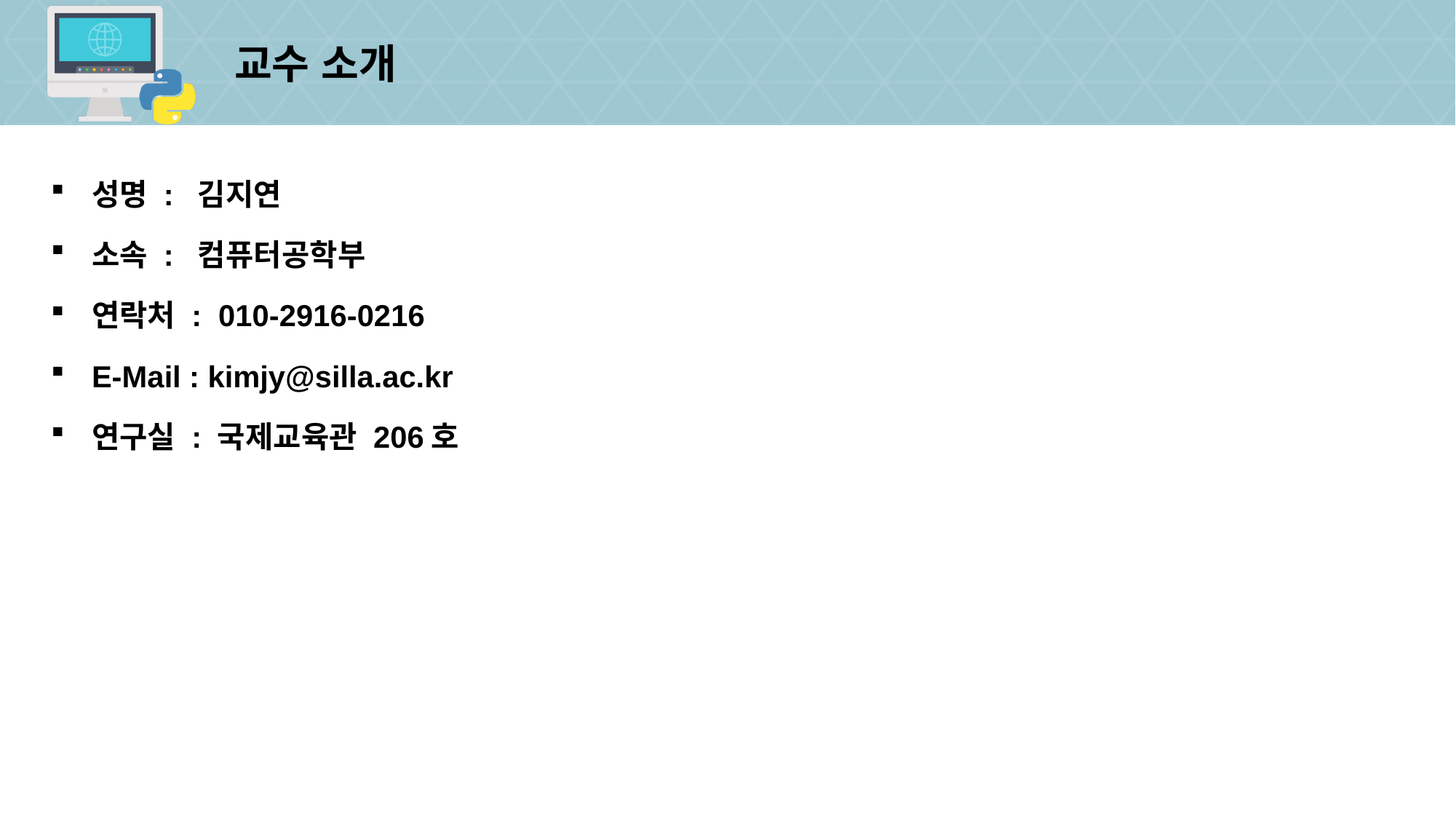

# 교수 소개
성명 :  김지연
소속 :  컴퓨터공학부
연락처 :  010-2916-0216
E-Mail : kimjy@silla.ac.kr
연구실 : 국제교육관 206호